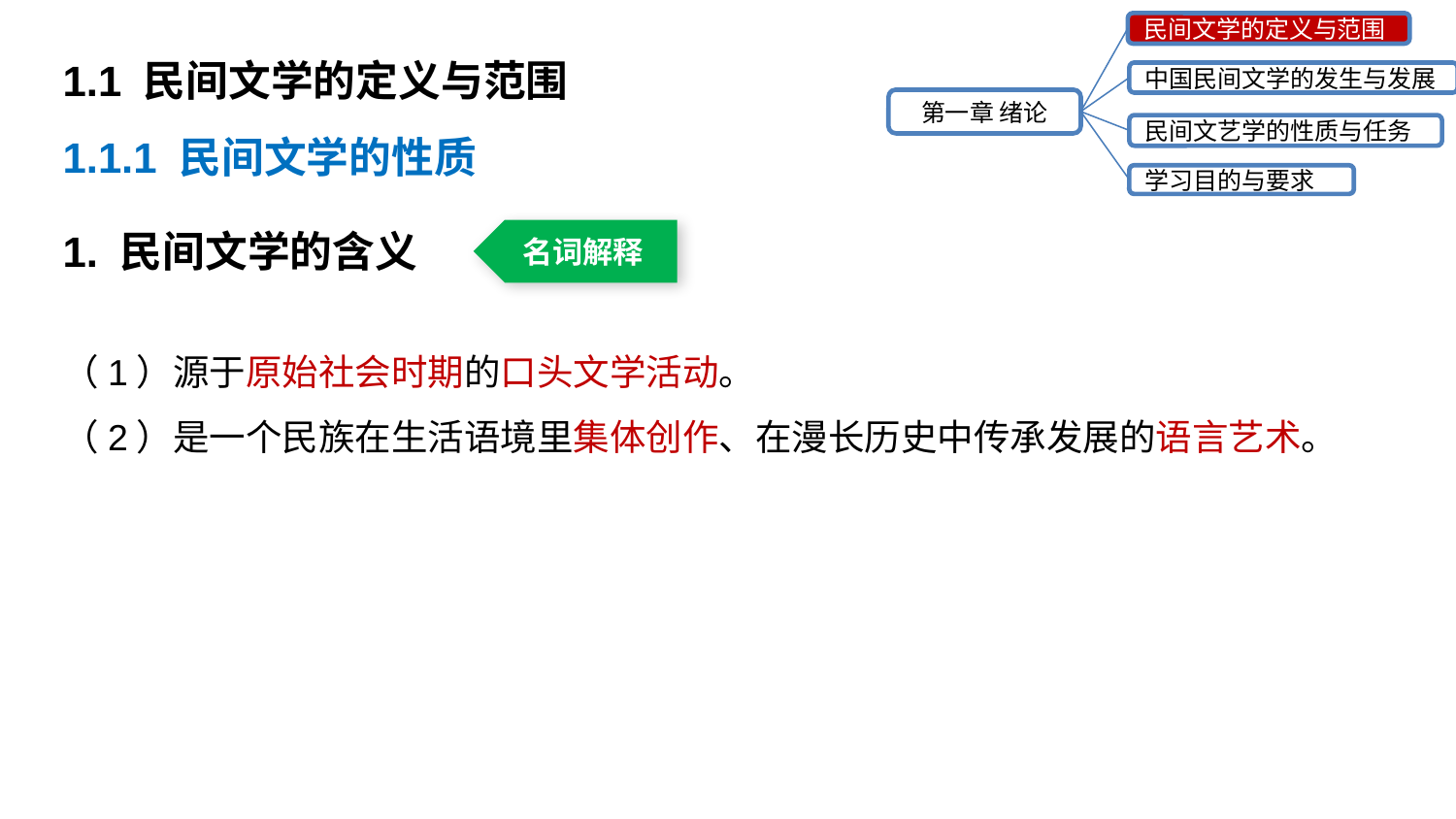

民间文学的定义与范围
中国民间文学的发生与发展
第一章 绪论
民间文艺学的性质与任务
学习目的与要求
1.1 民间文学的定义与范围
1.1.1 民间文学的性质
1. 民间文学的含义

（1）源于原始社会时期的口头文学活动。
（2）是一个民族在生活语境里集体创作、在漫长历史中传承发展的语言艺术。
名词解释